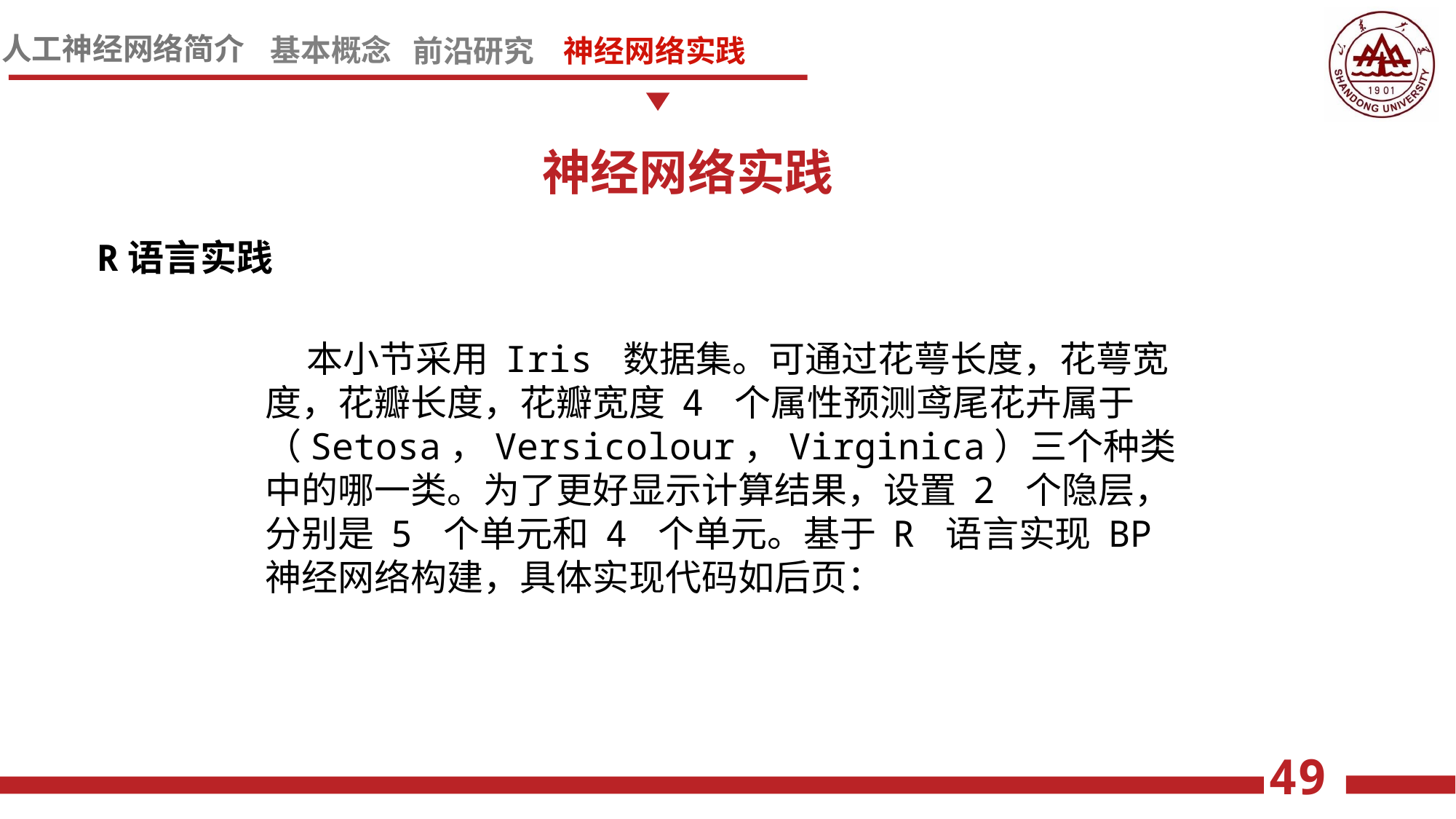

神经网络实践
 R语言实践
    本小节采用 Iris 数据集。可通过花萼长度，花萼宽度，花瓣长度，花瓣宽度 4 个属性预测鸢尾花卉属于（Setosa，Versicolour，Virginica）三个种类中的哪一类。为了更好显示计算结果，设置 2 个隐层，分别是 5 个单元和 4 个单元。基于 R 语言实现 BP 神经网络构建，具体实现代码如后页：